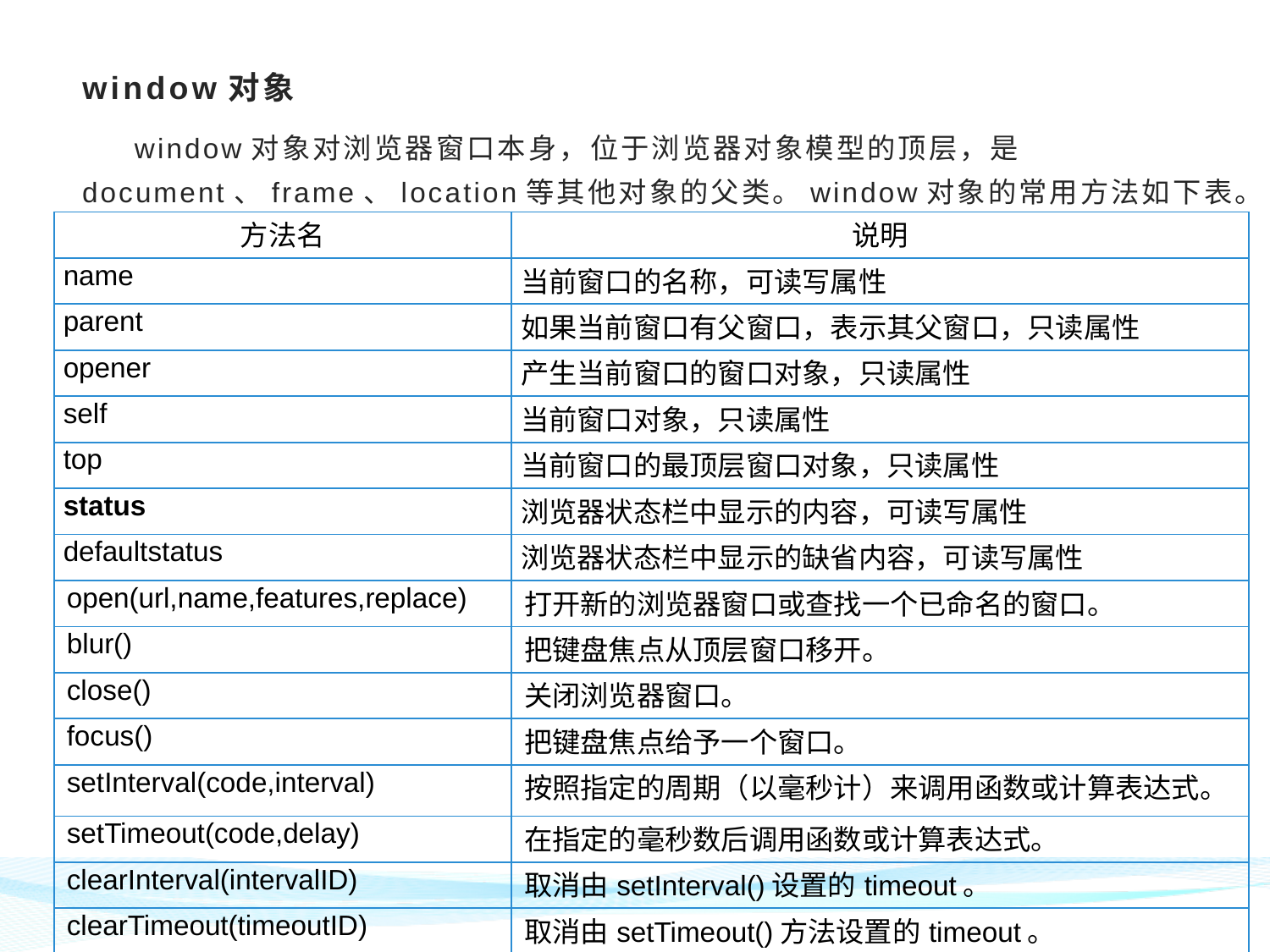

# window对象
     window对象对浏览器窗口本身，位于浏览器对象模型的顶层，是document、frame、location等其他对象的父类。window对象的常用方法如下表。
| 方法名 | 说明 |
| --- | --- |
| name | 当前窗口的名称，可读写属性 |
| parent | 如果当前窗口有父窗口，表示其父窗口，只读属性 |
| opener | 产生当前窗口的窗口对象，只读属性 |
| self | 当前窗口对象，只读属性 |
| top | 当前窗口的最顶层窗口对象，只读属性 |
| status | 浏览器状态栏中显示的内容，可读写属性 |
| defaultstatus | 浏览器状态栏中显示的缺省内容，可读写属性 |
| open(url,name,features,replace) | 打开新的浏览器窗口或查找一个已命名的窗口。 |
| blur() | 把键盘焦点从顶层窗口移开。 |
| close() | 关闭浏览器窗口。 |
| focus() | 把键盘焦点给予一个窗口。 |
| setInterval(code,interval) | 按照指定的周期（以毫秒计）来调用函数或计算表达式。 |
| setTimeout(code,delay) | 在指定的毫秒数后调用函数或计算表达式。 |
| clearInterval(intervalID) | 取消由setInterval()设置的timeout。 |
| clearTimeout(timeoutID) | 取消由setTimeout()方法设置的timeout。 |